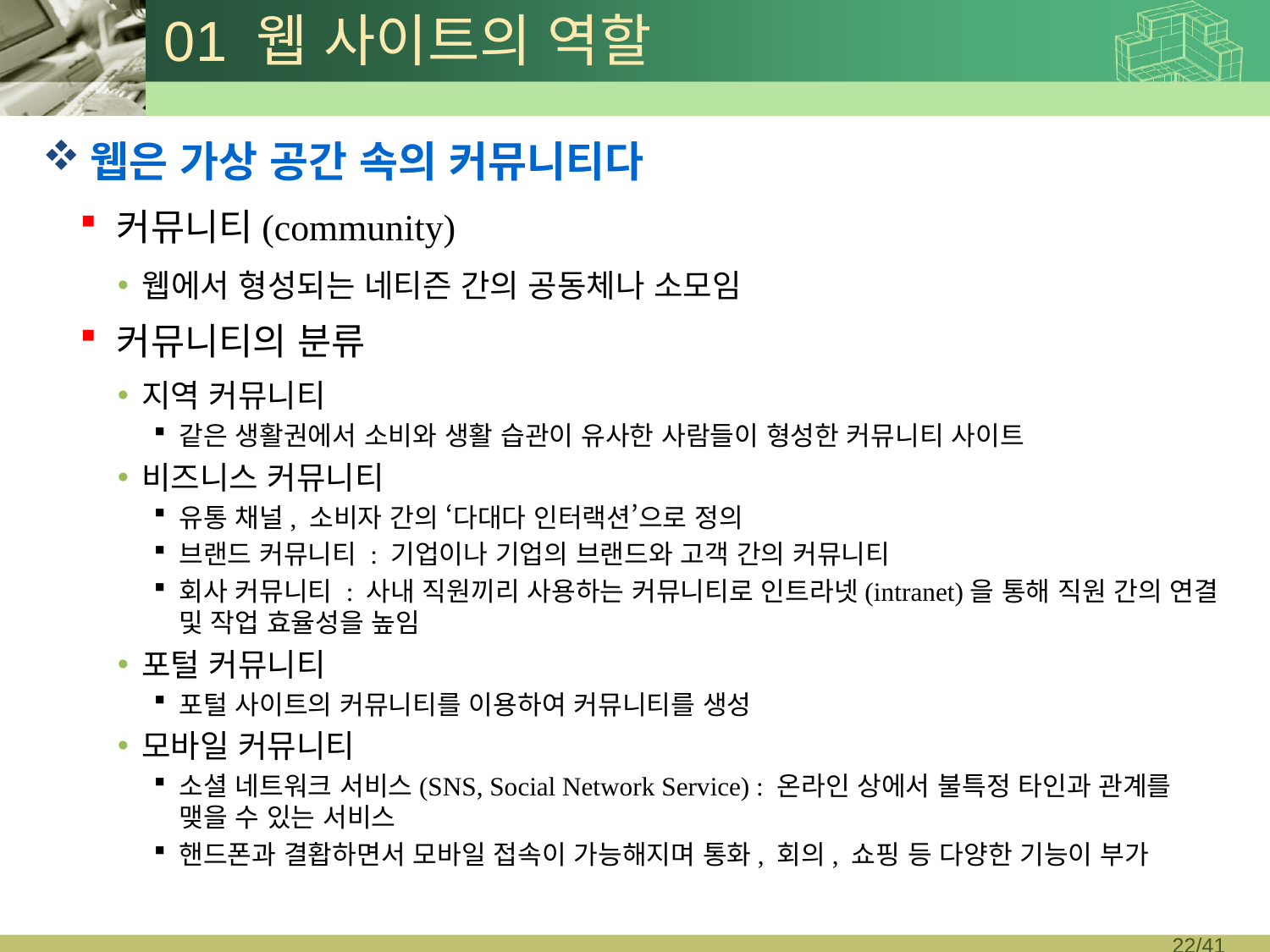

# 01 웹 사이트의 역할
웹은 가상 공간 속의 커뮤니티다
커뮤니티(community)
웹에서 형성되는 네티즌 간의 공동체나 소모임
커뮤니티의 분류
지역 커뮤니티
같은 생활권에서 소비와 생활 습관이 유사한 사람들이 형성한 커뮤니티 사이트
비즈니스 커뮤니티
유통 채널, 소비자 간의 ‘다대다 인터랙션’으로 정의
브랜드 커뮤니티 : 기업이나 기업의 브랜드와 고객 간의 커뮤니티
회사 커뮤니티 : 사내 직원끼리 사용하는 커뮤니티로 인트라넷(intranet)을 통해 직원 간의 연결 및 작업 효율성을 높임
포털 커뮤니티
포털 사이트의 커뮤니티를 이용하여 커뮤니티를 생성
모바일 커뮤니티
소셜 네트워크 서비스(SNS, Social Network Service) : 온라인 상에서 불특정 타인과 관계를 맺을 수 있는 서비스
핸드폰과 결홥하면서 모바일 접속이 가능해지며 통화, 회의, 쇼핑 등 다양한 기능이 부가